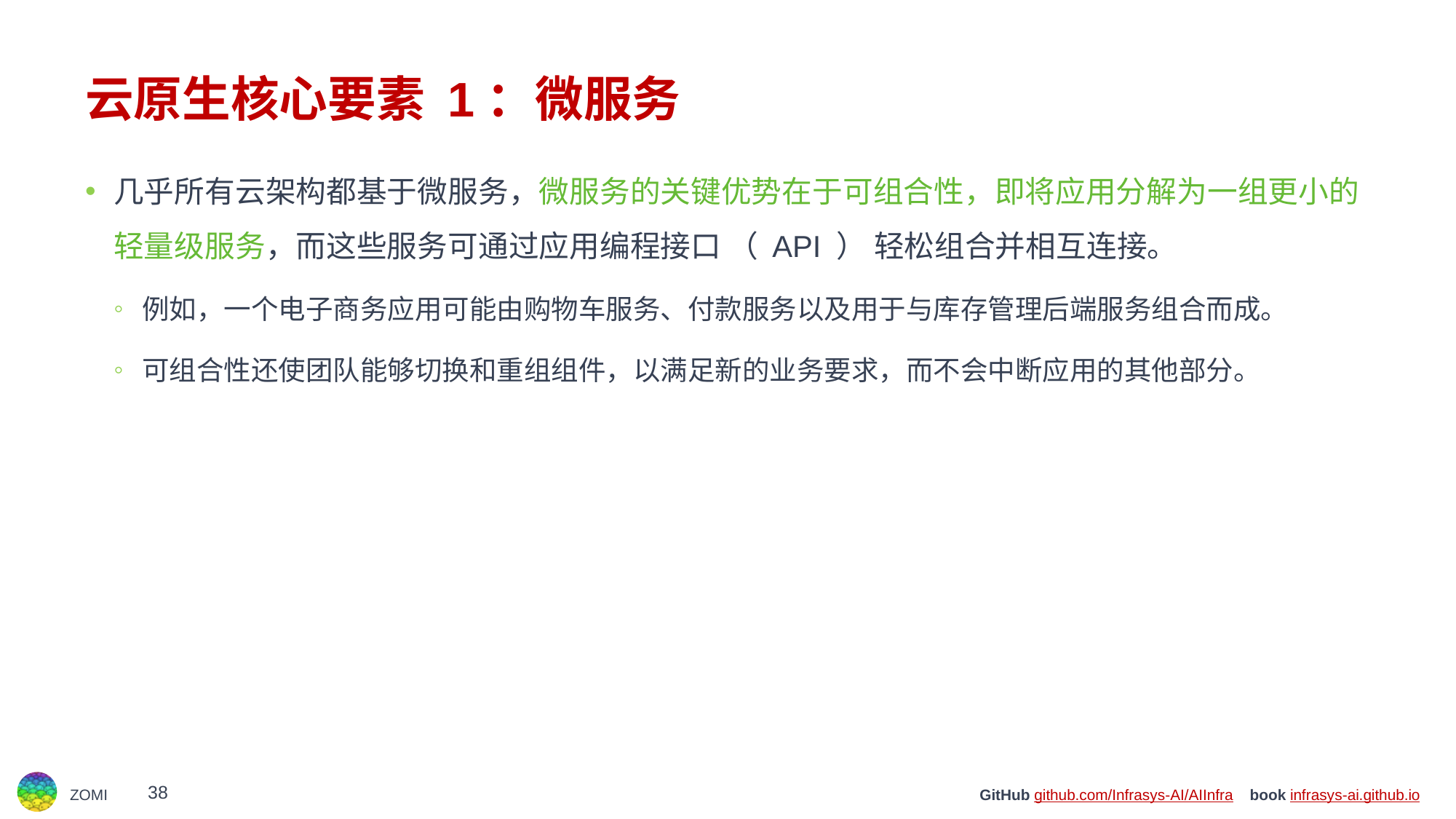

# 云原生核心要素 1：微服务
几乎所有云架构都基于微服务，微服务的关键优势在于可组合性，即将应用分解为一组更小的轻量级服务，而这些服务可通过应用编程接口 （ API ） 轻松组合并相互连接。
例如，一个电子商务应用可能由购物车服务、付款服务以及用于与库存管理后端服务组合而成。
可组合性还使团队能够切换和重组组件，以满足新的业务要求，而不会中断应用的其他部分。